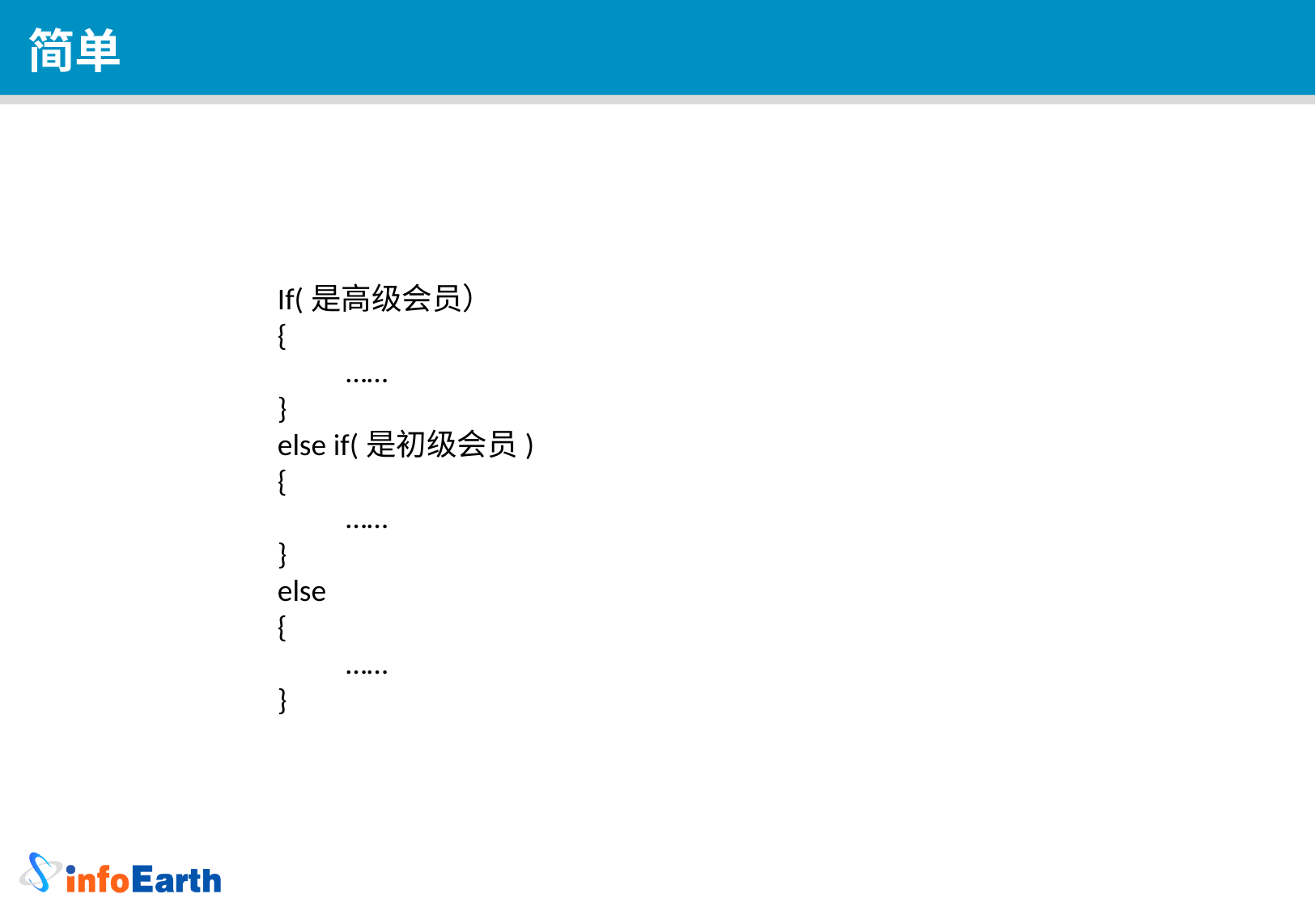

简单
If(是高级会员）
{
          ……
}
else if(是初级会员)
{
          ……
}
else
{
          ……
}